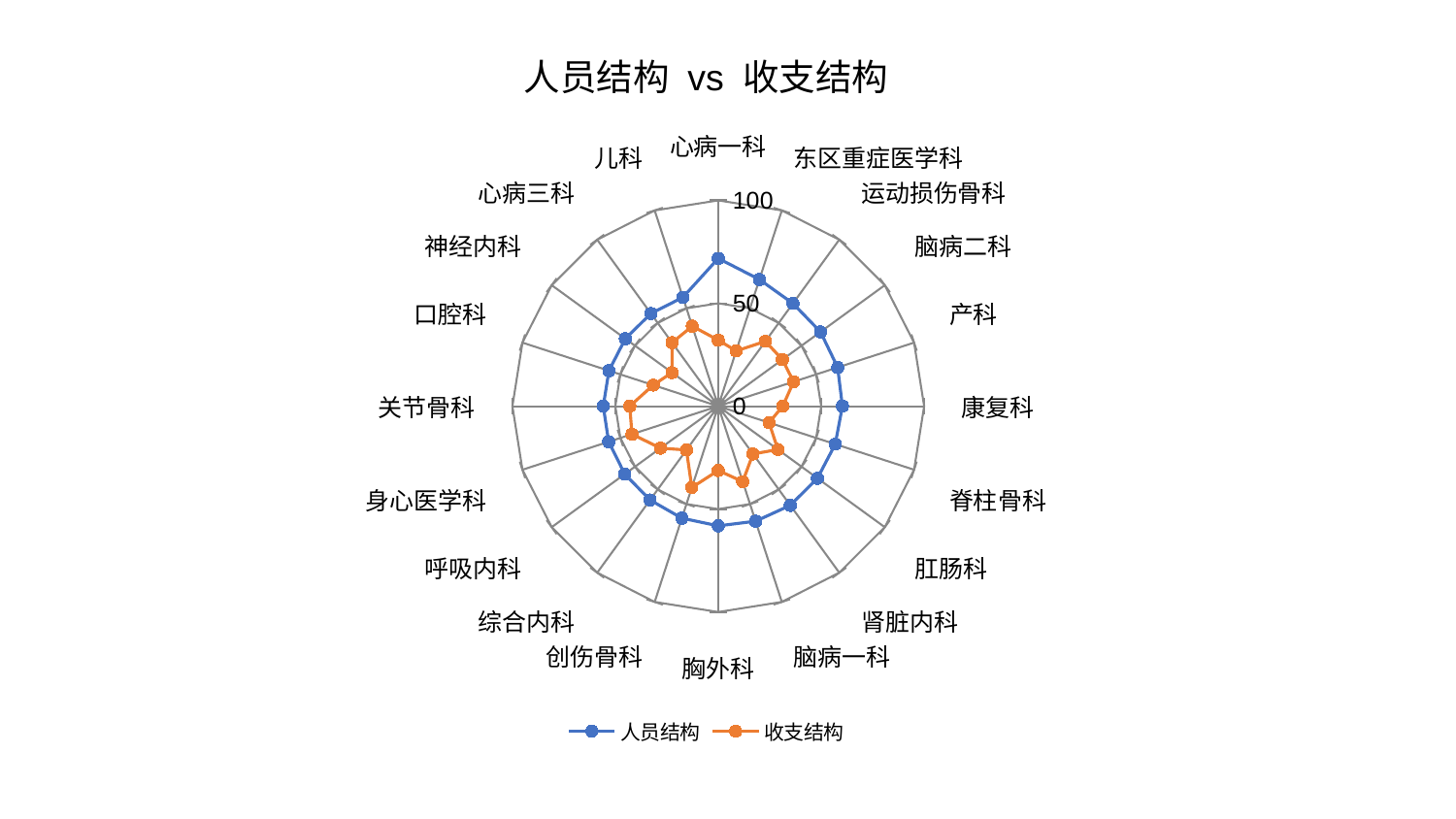

### Chart: 人员结构 vs 收支结构

| Category | 人员结构 | 收支结构 |
|---|---|---|
| 心病一科 | 71.80102454058809 | 32.10964796206293 |
| 东区重症医学科 | 64.72393646639121 | 28.22350328120592 |
| 运动损伤骨科 | 61.73069176303306 | 38.978751553692746 |
| 脑病二科 | 61.390987838811206 | 38.51169149685639 |
| 产科 | 60.99977337172661 | 38.500405834900135 |
| 康复科 | 60.31609474443549 | 31.331642599660054 |
| 脊柱骨科 | 59.74802801559003 | 25.944536061961376 |
| 肛肠科 | 59.57345509314078 | 35.85124007377802 |
| 肾脏内科 | 59.564213537197915 | 28.702802512947333 |
| 脑病一科 | 58.764408489392665 | 38.54721010770098 |
| 胸外科 | 58.14552484286913 | 31.24096922858689 |
| 创伤骨科 | 57.21668318757657 | 41.549373416805224 |
| 综合内科 | 56.36418673578585 | 26.319659311013787 |
| 呼吸内科 | 56.13814176735663 | 34.68616165457552 |
| 身心医学科 | 55.99219094451291 | 44.08092399198063 |
| 关节骨科 | 55.86446162323718 | 42.98663451443033 |
| 口腔科 | 55.83873044004492 | 33.17747710944093 |
| 神经内科 | 55.79644964625847 | 27.792644320063143 |
| 心病三科 | 55.658948244677575 | 38.194481748669496 |
| 儿科 | 55.588325423184706 | 40.87439843020232 |
28